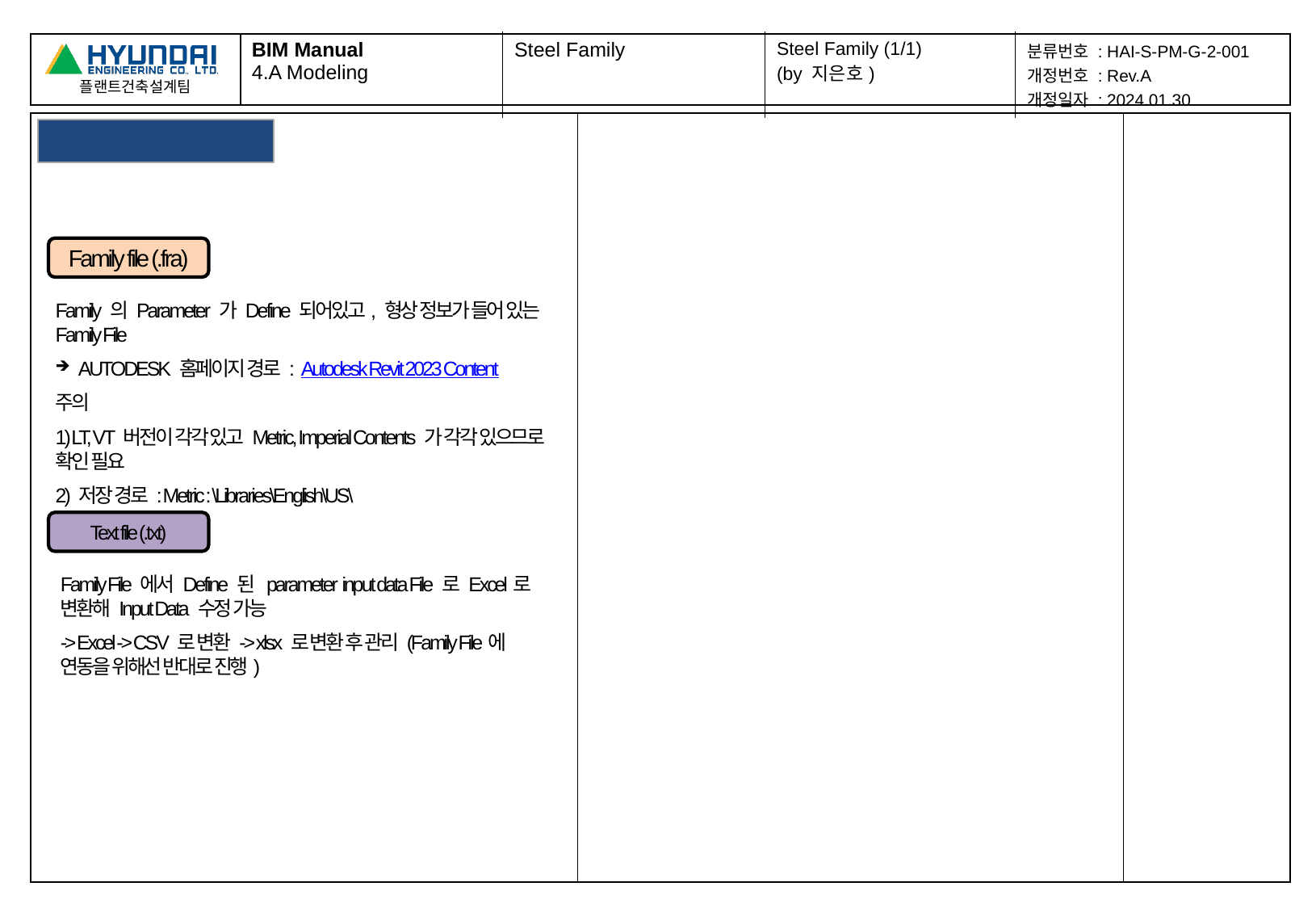

| BIM Manual 4.A Modeling | Steel Family | Steel Family (1/1) (by 지은호) | 분류번호 : HAI-S-PM-G-2-001 개정번호 : Rev.A 개정일자 : 2024.01.30 |
| --- | --- | --- | --- |
|  |  |  |
| --- | --- | --- |
Steel Family 작성
Family file (.fra)
Family 의 Parameter 가 Define 되어있고, 형상 정보가 들어 있는 Family File
AUTODESK 홈페이지 경로 :  Autodesk Revit 2023 Content
주의
1) LT, VT 버전이 각각 있고 Metric, Imperial Contents 가 각각 있으므로 확인 필요
2) 저장 경로 : Metric : \Libraries\English\US\
Text file (.txt)
Family File 에서 Define 된  parameter  input data File 로 Excel로 변환해 Input Data 수정 가능
-> Excel -> CSV 로 변환 -> xlsx 로 변환 후 관리 (Family File에 연동을 위해선 반대로 진행)